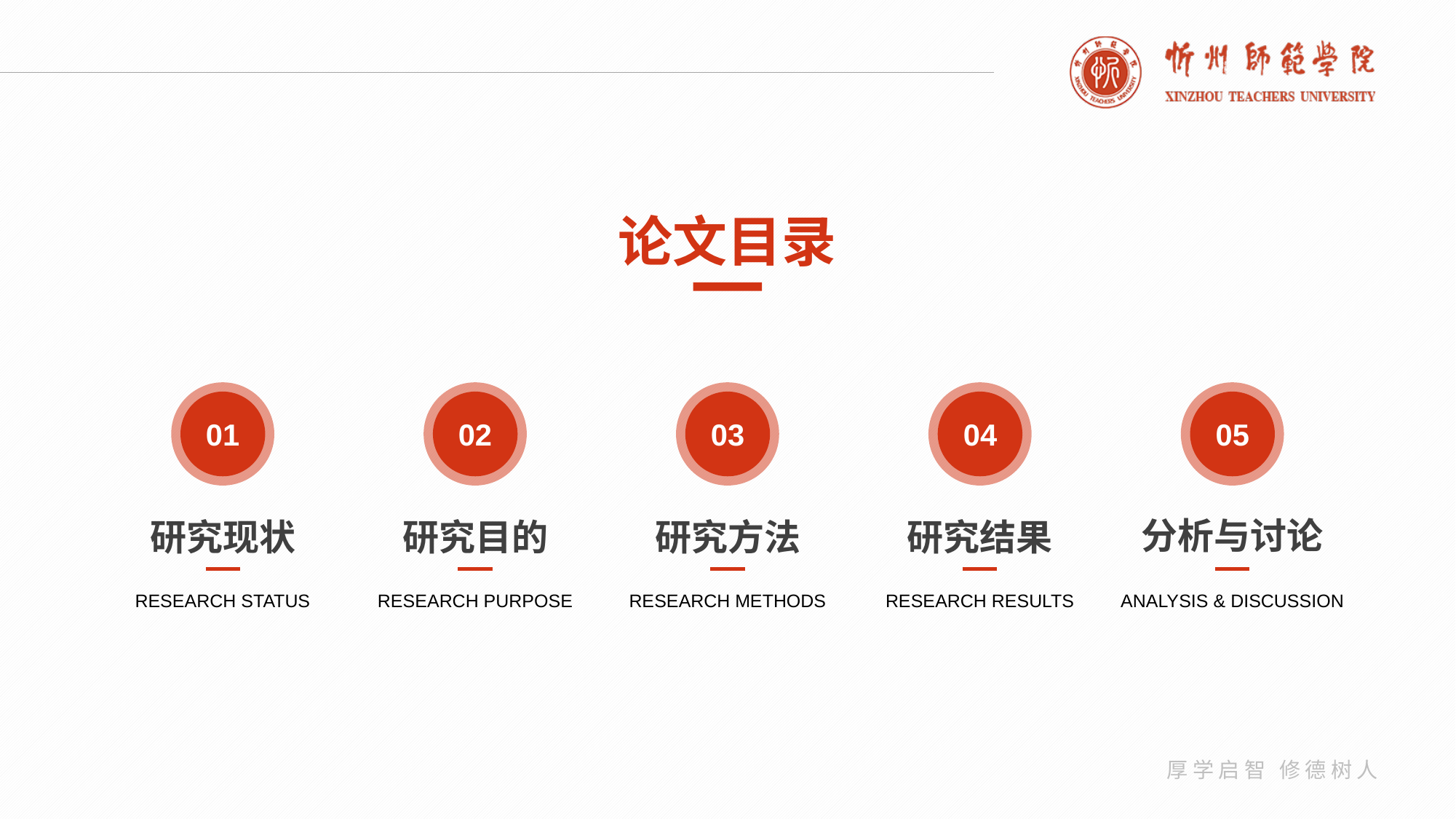

英汉互译网址：
https://fanyi.qq.com/
论文目录

01

02

03

04

05
分析与讨论
研究现状
研究目的
研究方法
研究结果
RESEARCH STATUS
RESEARCH PURPOSE
RESEARCH METHODS
RESEARCH RESULTS
ANALYSIS & DISCUSSION
厚学启智 修德树人